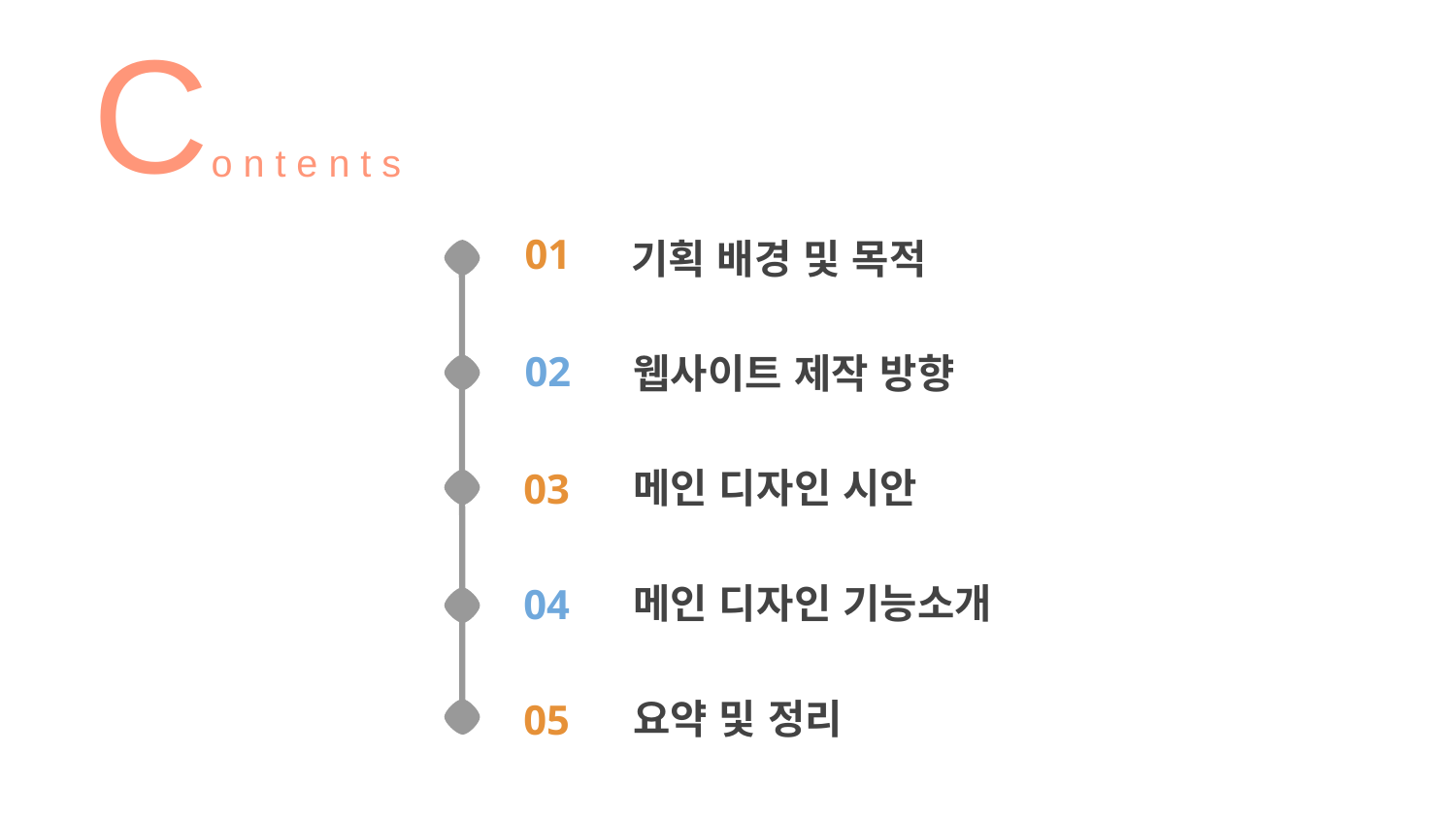

C
o n t e n t s

기획 배경 및 목적
01

웹사이트 제작 방향
02

메인 디자인 시안
03

메인 디자인 기능소개
04

요약 및 정리
05